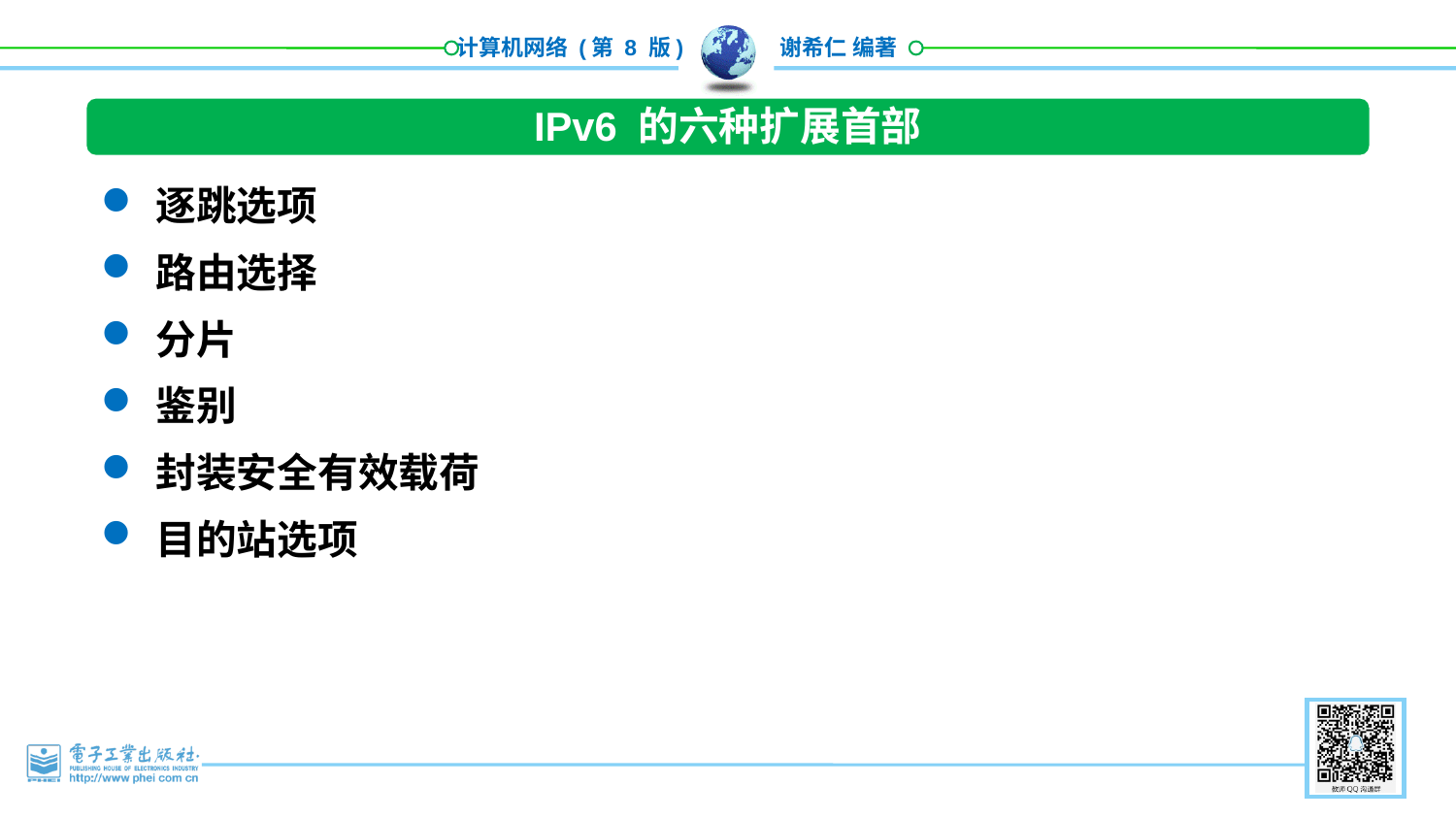

IPv6 的六种扩展首部

逐跳选项
路由选择
分片
鉴别
封装安全有效载荷
目的站选项